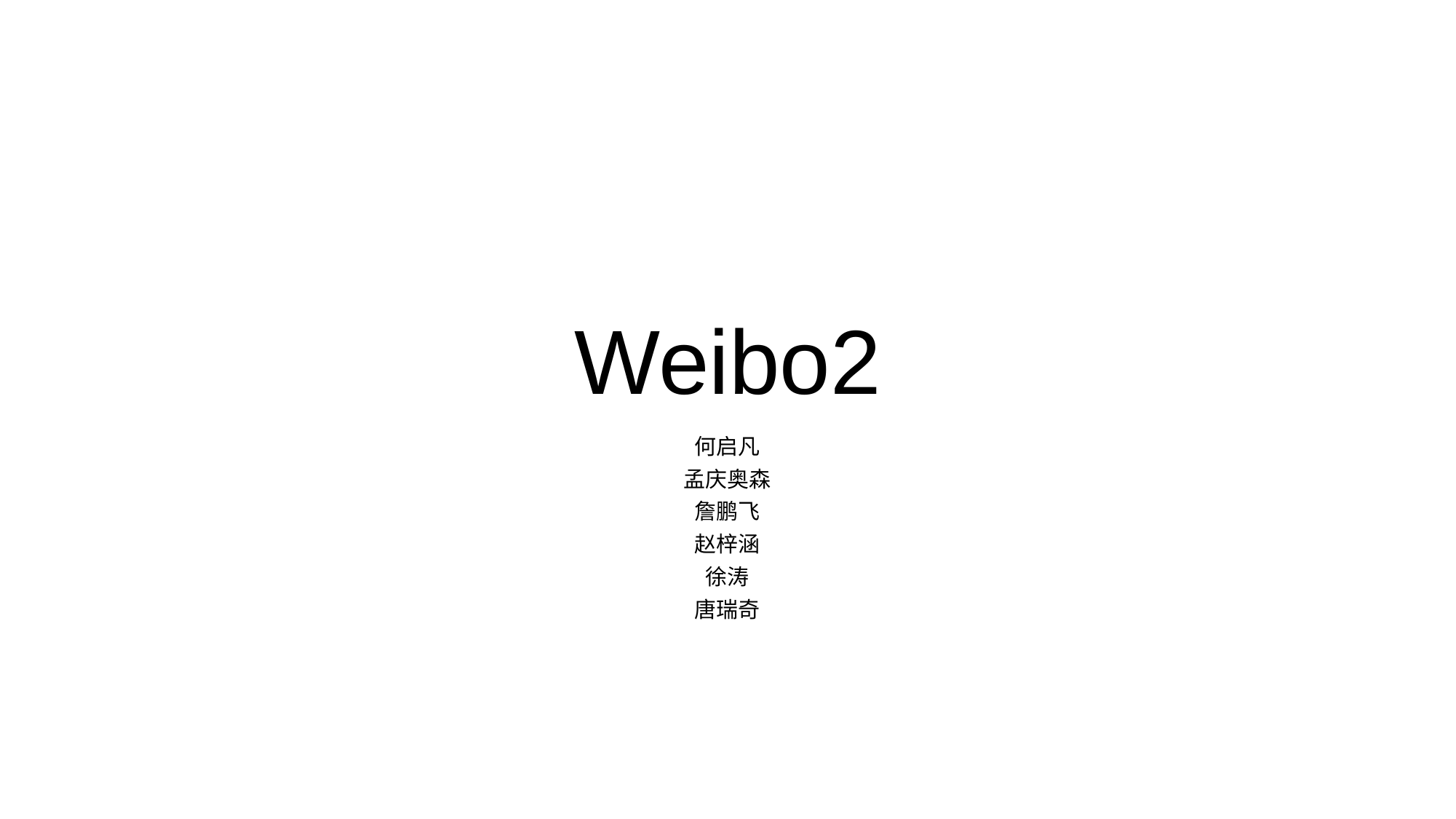

# Weibo2
何启凡
孟庆奥森
詹鹏飞
赵梓涵
徐涛
唐瑞奇